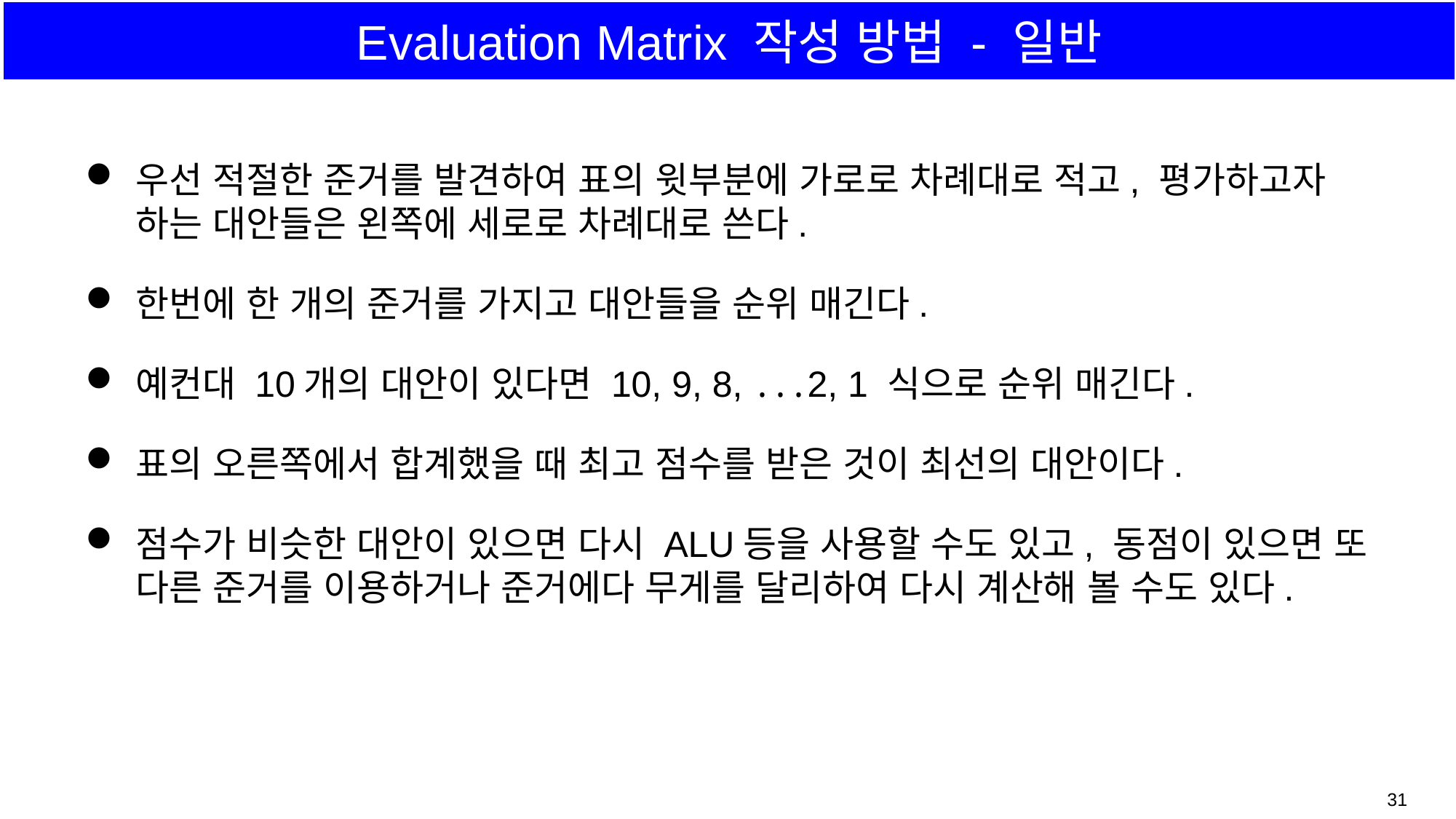

# Evaluation Matrix 작성 방법 - 일반
우선 적절한 준거를 발견하여 표의 윗부분에 가로로 차례대로 적고, 평가하고자 하는 대안들은 왼쪽에 세로로 차례대로 쓴다.
한번에 한 개의 준거를 가지고 대안들을 순위 매긴다.
예컨대 10개의 대안이 있다면 10, 9, 8, ․․․2, 1 식으로 순위 매긴다.
표의 오른쪽에서 합계했을 때 최고 점수를 받은 것이 최선의 대안이다.
점수가 비슷한 대안이 있으면 다시 ALU등을 사용할 수도 있고, 동점이 있으면 또 다른 준거를 이용하거나 준거에다 무게를 달리하여 다시 계산해 볼 수도 있다.